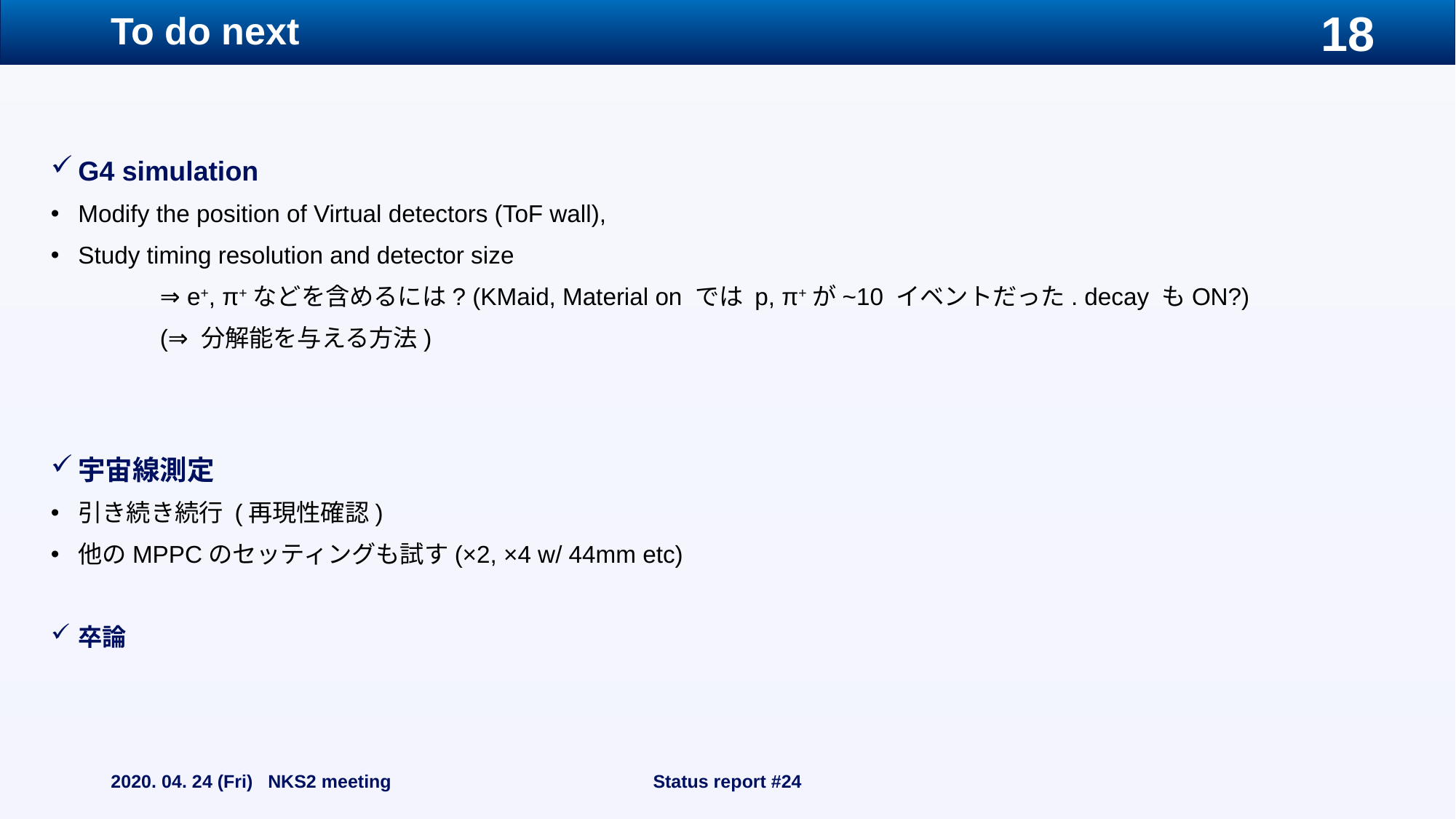

# To do next
G4 simulation
Modify the position of Virtual detectors (ToF wall),
Study timing resolution and detector size
	⇒ e+, π+などを含めるには? (KMaid, Material on では p, π+が~10 イベントだった. decay もON?)
	(⇒ 分解能を与える方法)

宇宙線測定
引き続き続行 (再現性確認)
他のMPPCのセッティングも試す(×2, ×4 w/ 44mm etc)

卒論
2020. 04. 24 (Fri)   NKS2 meeting
Status report #24